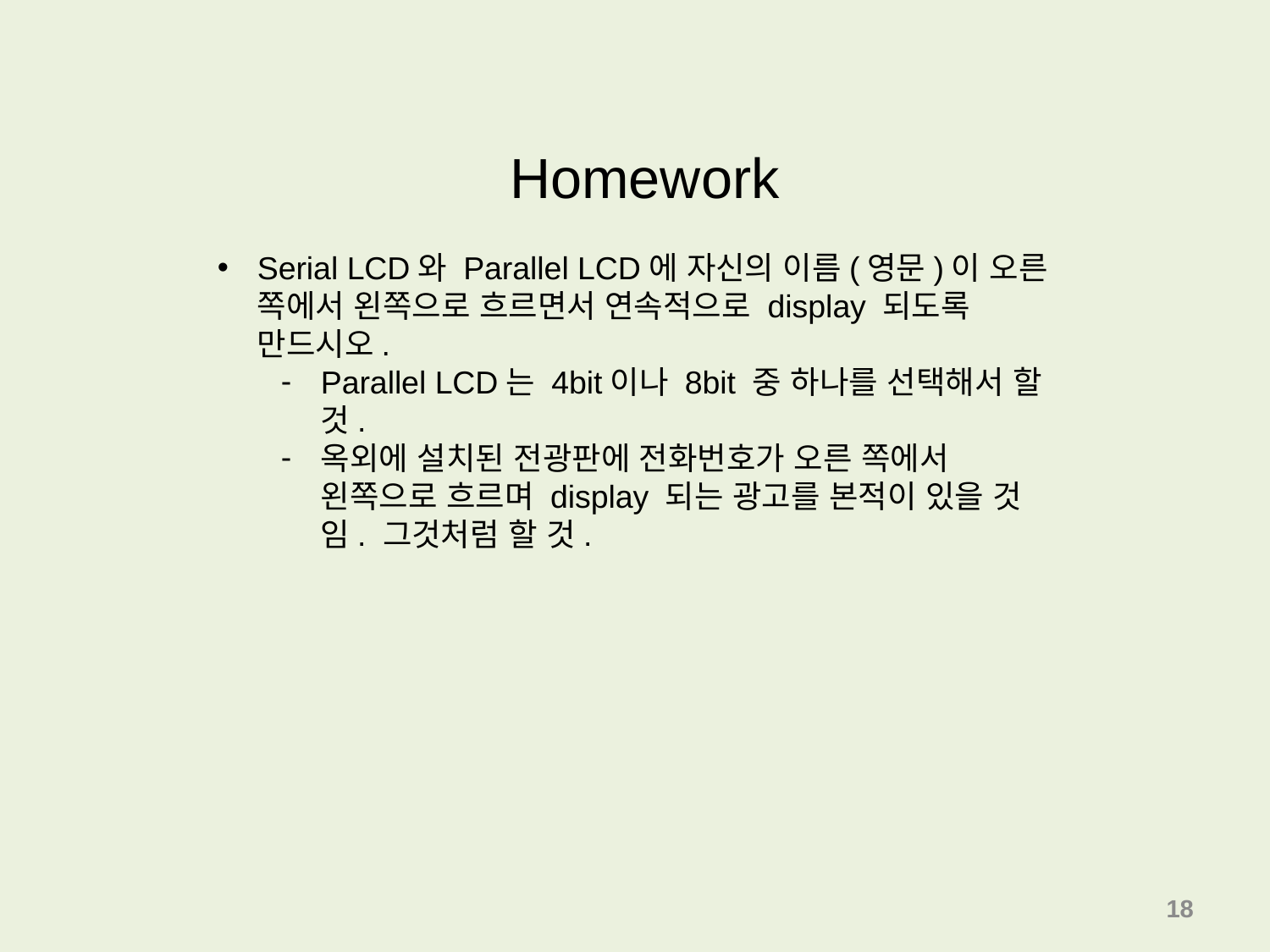

Homework

Serial LCD와 Parallel LCD에 자신의 이름(영문)이 오른 쪽에서 왼쪽으로 흐르면서 연속적으로 display 되도록 만드시오.
Parallel LCD는 4bit이나 8bit 중 하나를 선택해서 할 것.
옥외에 설치된 전광판에 전화번호가 오른 쪽에서 왼쪽으로 흐르며 display 되는 광고를 본적이 있을 것 임. 그것처럼 할 것.

18